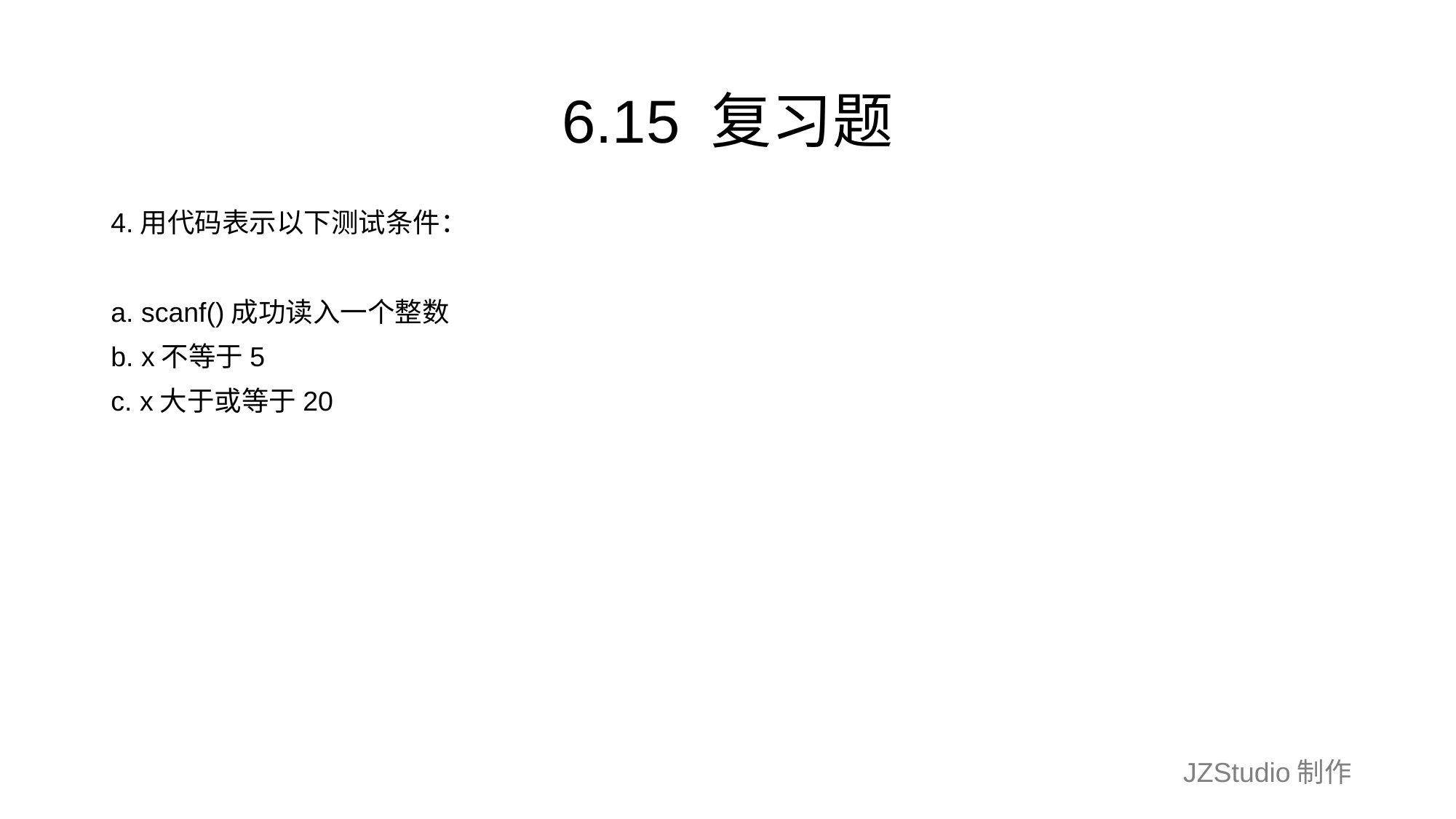

# 6.15 复习题
4.用代码表示以下测试条件：

a. scanf()成功读入一个整数
b. x不等于5
c. x大于或等于20